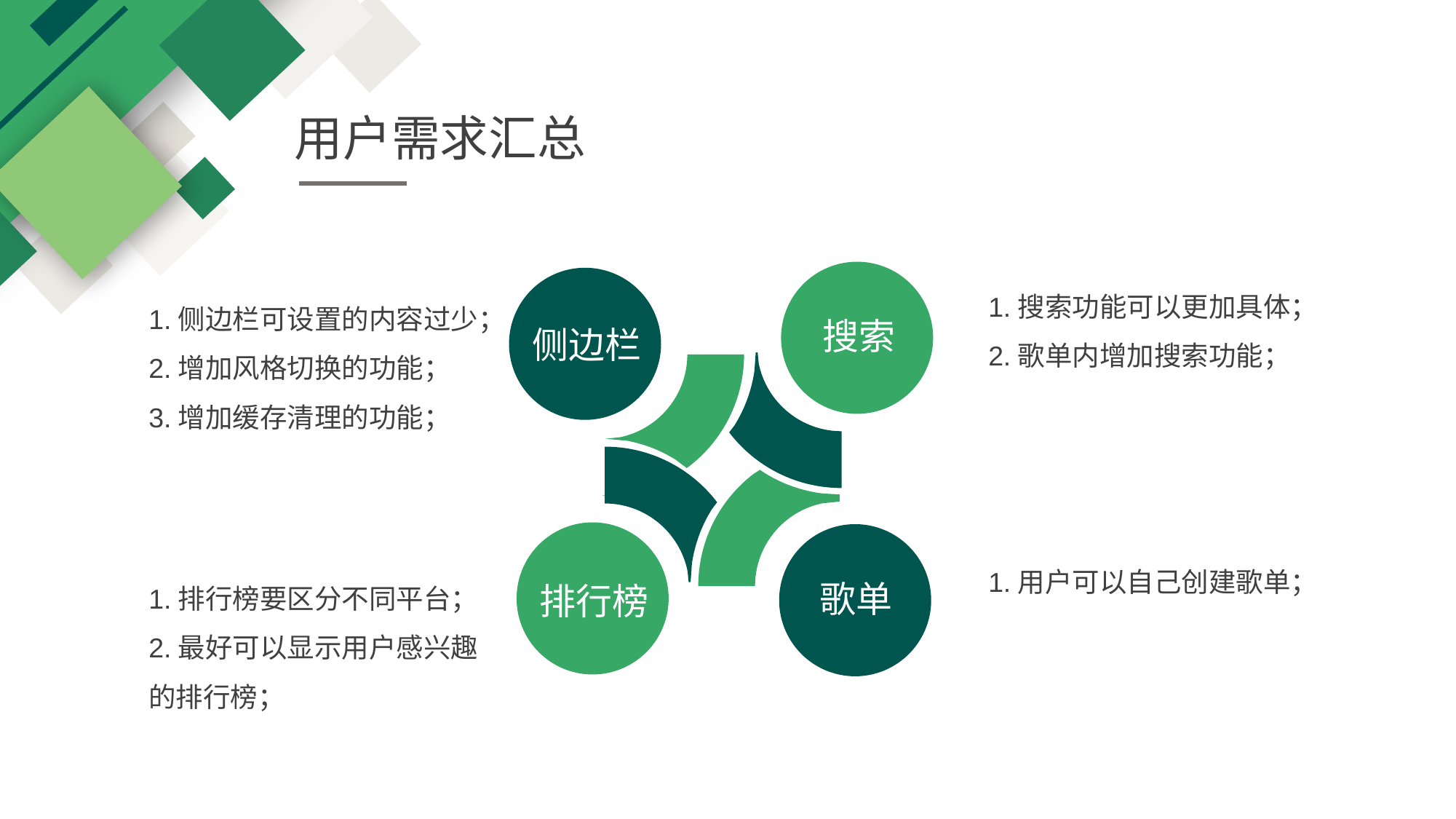

用户需求汇总

1.搜索功能可以更加具体；
2.歌单内增加搜索功能；
1.侧边栏可设置的内容过少；
2.增加风格切换的功能；
3.增加缓存清理的功能；
搜索
侧边栏

1.排行榜要区分不同平台；
2.最好可以显示用户感兴趣的排行榜；
1.用户可以自己创建歌单；
歌单
排行榜